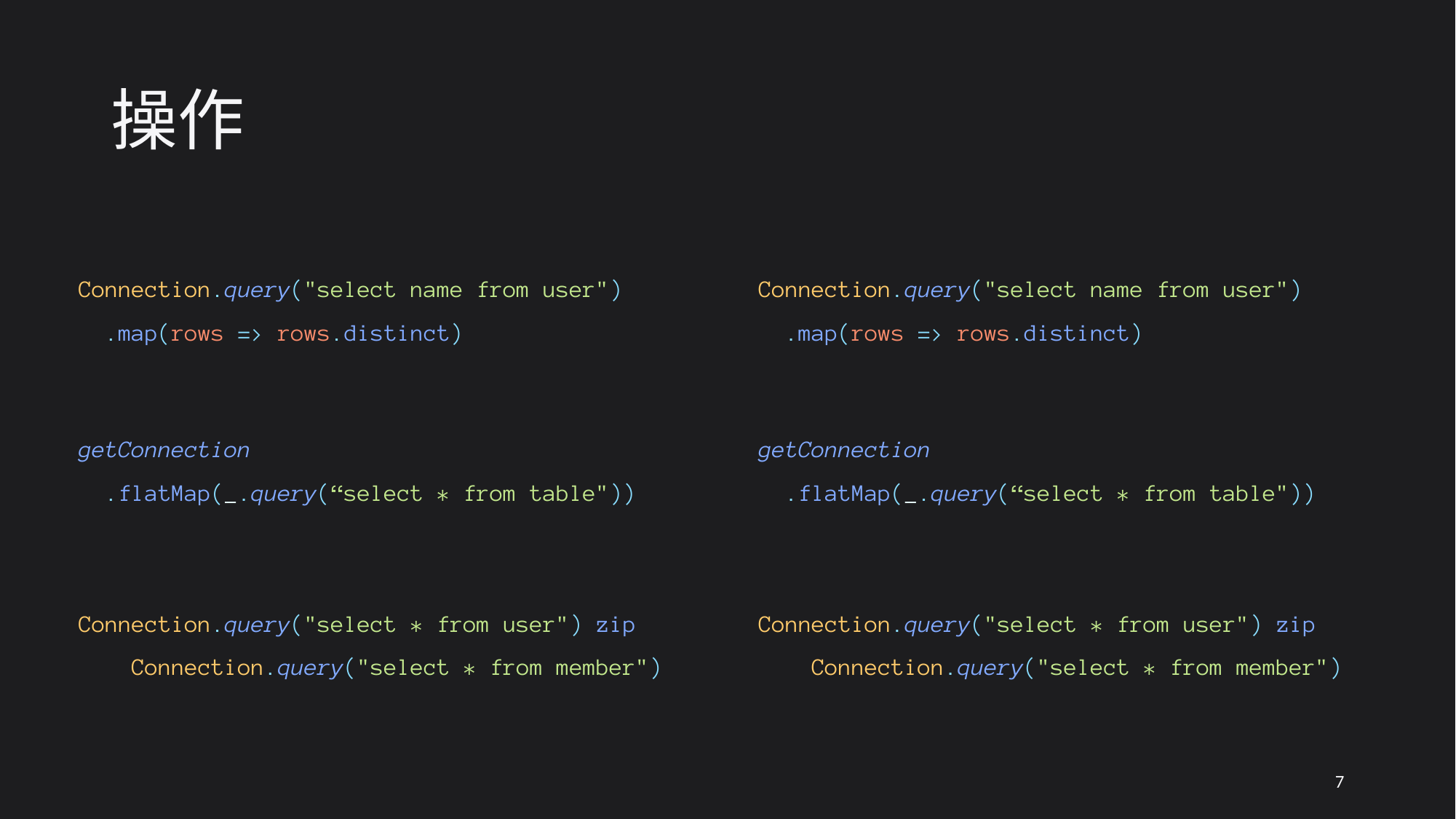

# 操作
Connection.query("select name from user")
  .map(rows => rows.distinct)
getConnection
  .flatMap(_.query(“select * from table"))
Connection.query("select * from user") zip
    Connection.query("select * from member")
Connection.query("select name from user")
  .map(rows => rows.distinct)
getConnection
  .flatMap(_.query(“select * from table"))
Connection.query("select * from user") zip
    Connection.query("select * from member")
7